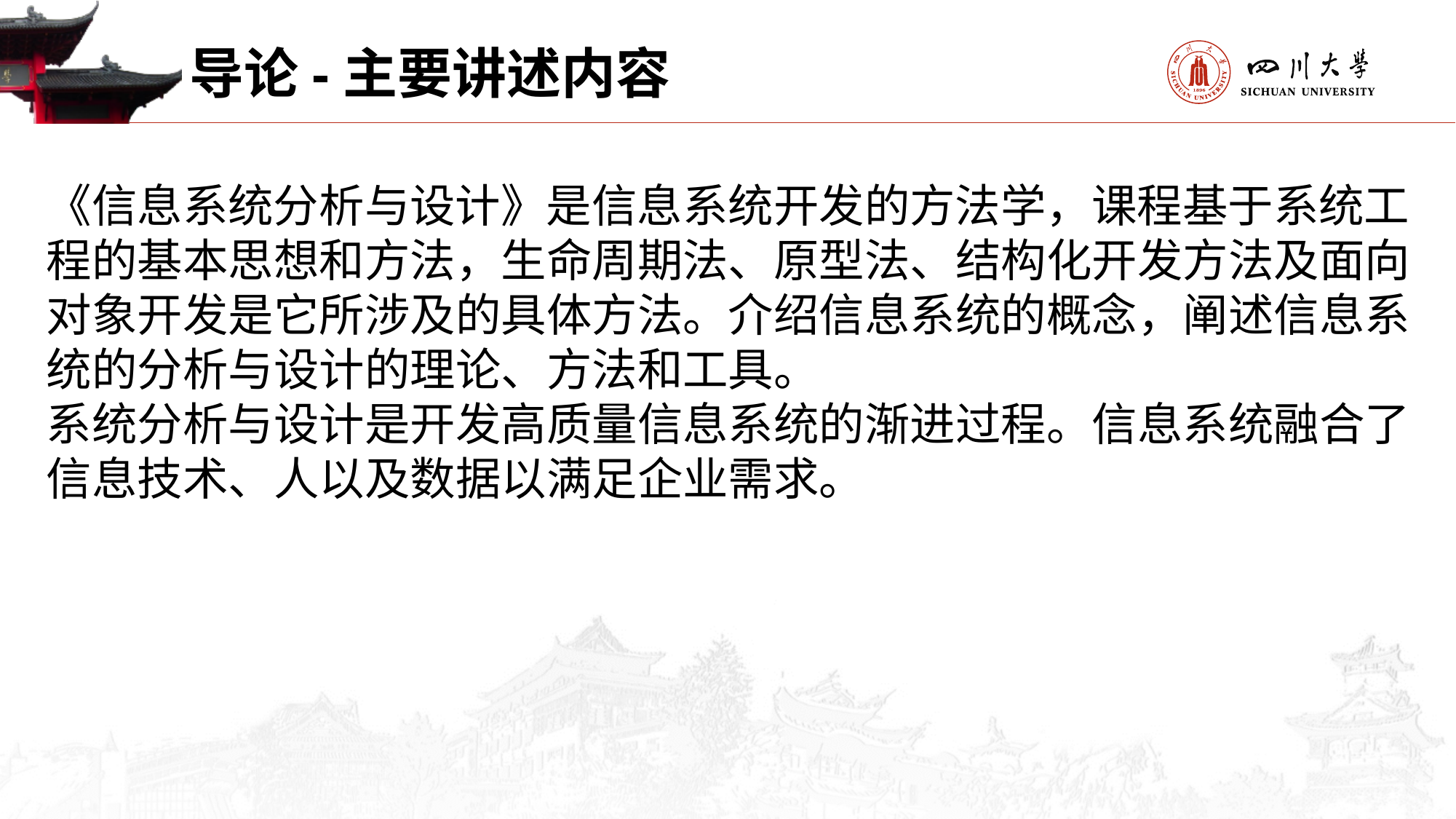

导论-主要讲述内容
《信息系统分析与设计》是信息系统开发的方法学，课程基于系统工程的基本思想和方法，生命周期法、原型法、结构化开发方法及面向对象开发是它所涉及的具体方法。介绍信息系统的概念，阐述信息系统的分析与设计的理论、方法和工具。
系统分析与设计是开发高质量信息系统的渐进过程。信息系统融合了信息技术、人以及数据以满足企业需求。